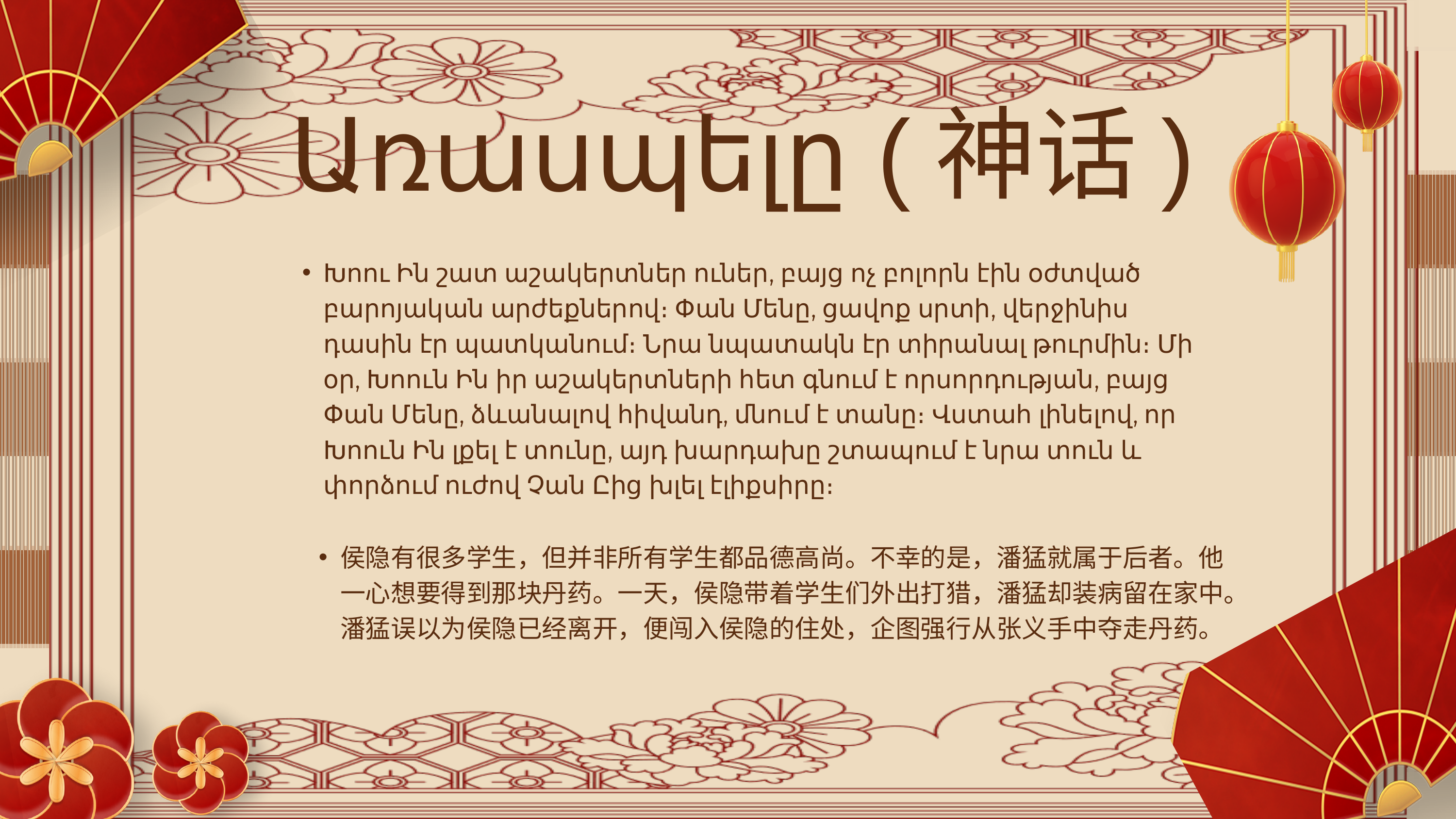

Առասպելը (神话)

Խոու Ին շատ աշակերտներ ուներ, բայց ոչ բոլորն էին օժտված բարոյական արժեքներով։ Փան Մենը, ցավոք սրտի, վերջինիս դասին էր պատկանում։ Նրա նպատակն էր տիրանալ թուրմին։ Մի օր, Խոուն Ին իր աշակերտների հետ գնում է որսորդության, բայց Փան Մենը, ձևանալով հիվանդ, մնում է տանը։ Վստահ լինելով, որ Խոուն Ին լքել է տունը, այդ խարդախը շտապում է նրա տուն և փորձում ուժով Չան Ըից խլել էլիքսիրը։

侯隐有很多学生，但并非所有学生都品德高尚。不幸的是，潘猛就属于后者。他一心想要得到那块丹药。一天，侯隐带着学生们外出打猎，潘猛却装病留在家中。潘猛误以为侯隐已经离开，便闯入侯隐的住处，企图强行从张义手中夺走丹药。